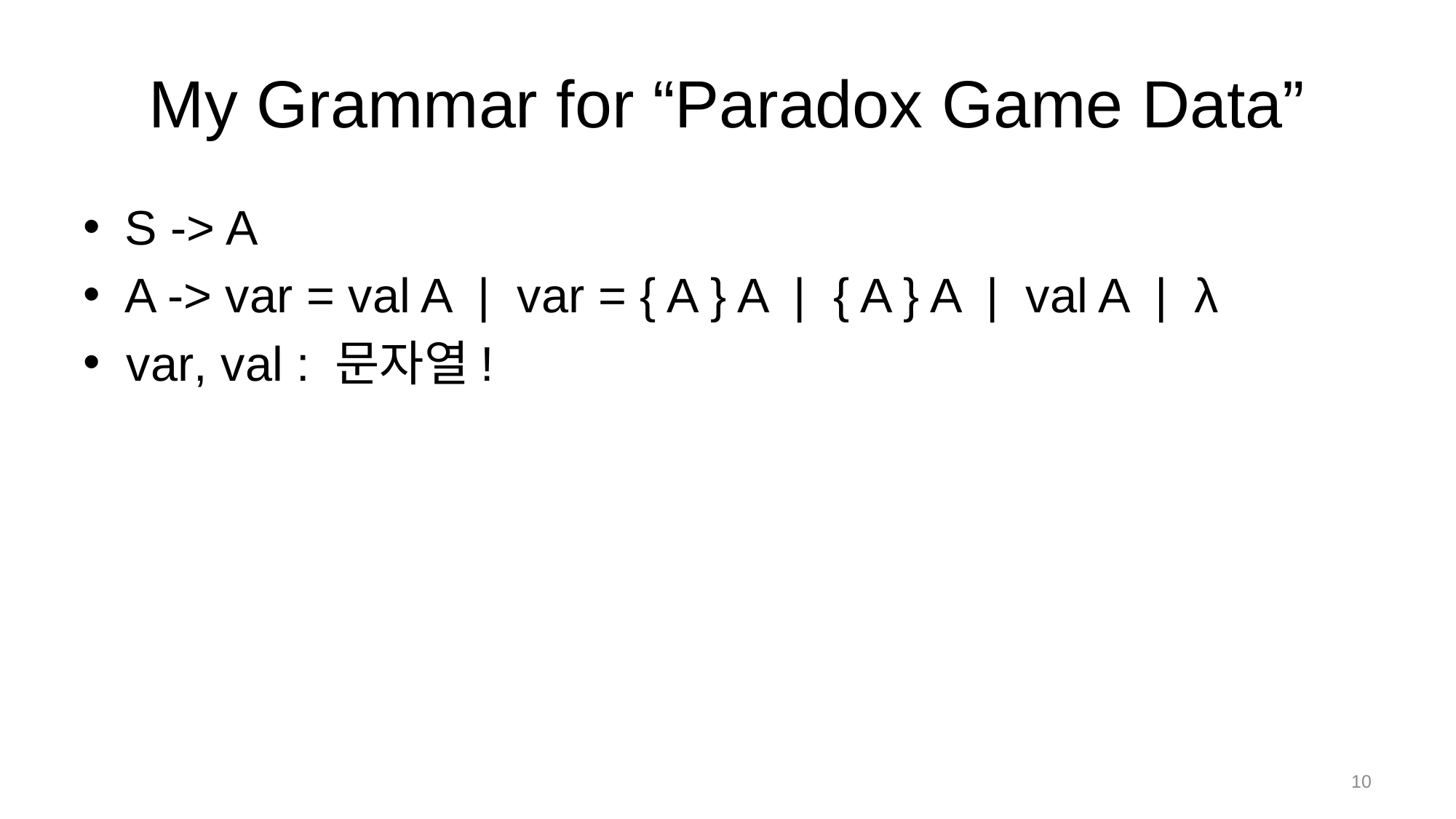

# My Grammar for “Paradox Game Data”
S -> A
A -> var = val A  |  var = { A } A  |  { A } A  |  val A  |  λ
var, val : 문자열!
10